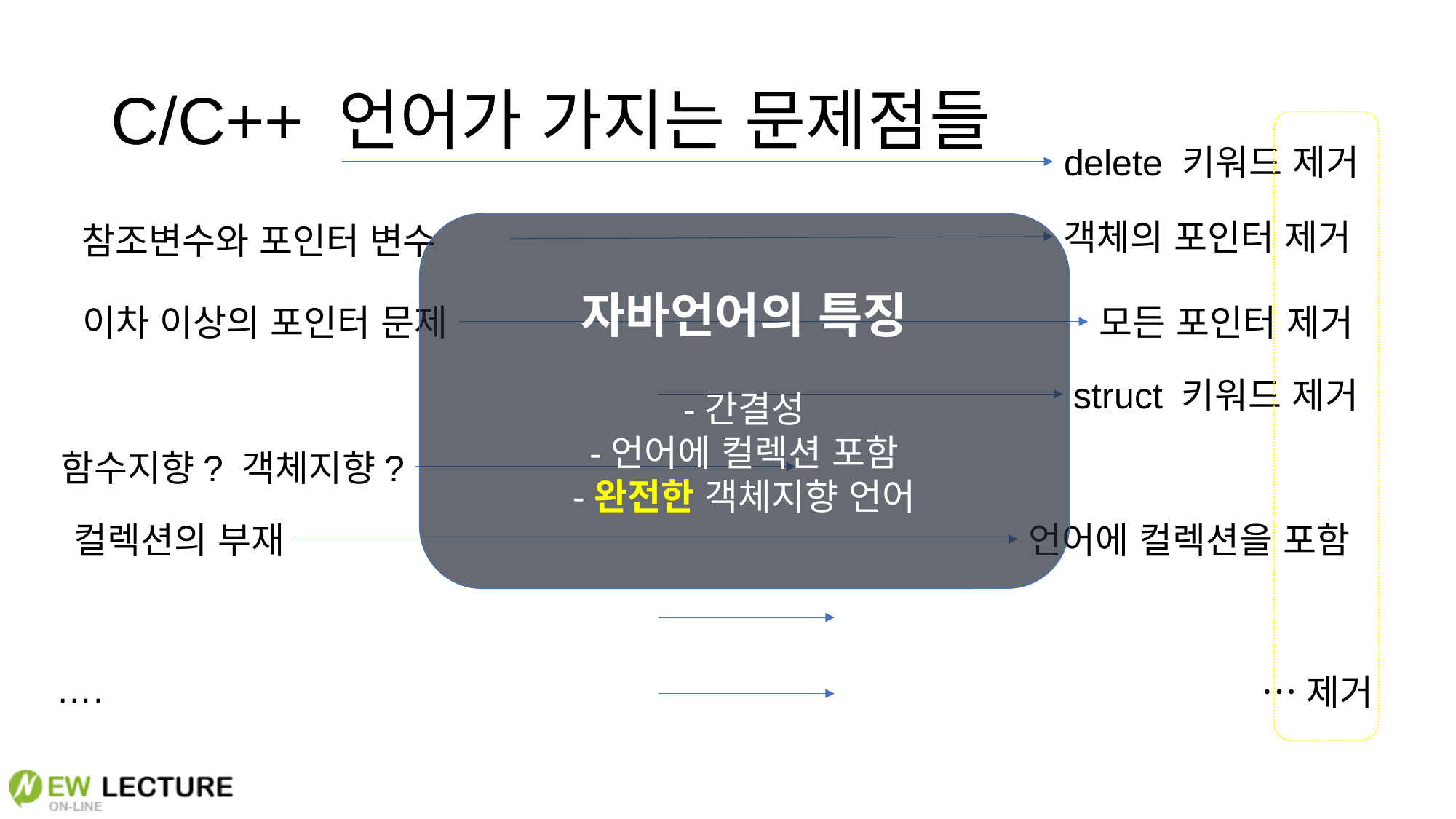

# C/C++ 언어가 가지는 문제점들

객체 생성과 제거
delete 키워드 제거
객체의 포인터 제거
참조변수와 포인터 변수
자바언어의 특징

-간결성
-언어에 컬렉션 포함
-완전한 객체지향 언어
이차 이상의 포인터 문제
모든 포인터 제거
데이터 구조를 정의하는 두 가지 방법
struct 키워드 제거
함수지향? 객체지향?
함수는 메소드로만 사용하도록 제약
언어에 컬렉션을 포함
컬렉션의 부재
글로벌한 문자 데이터처리의 복잡성
다양한 인코딩 문자열 기능 개선
….
…제거